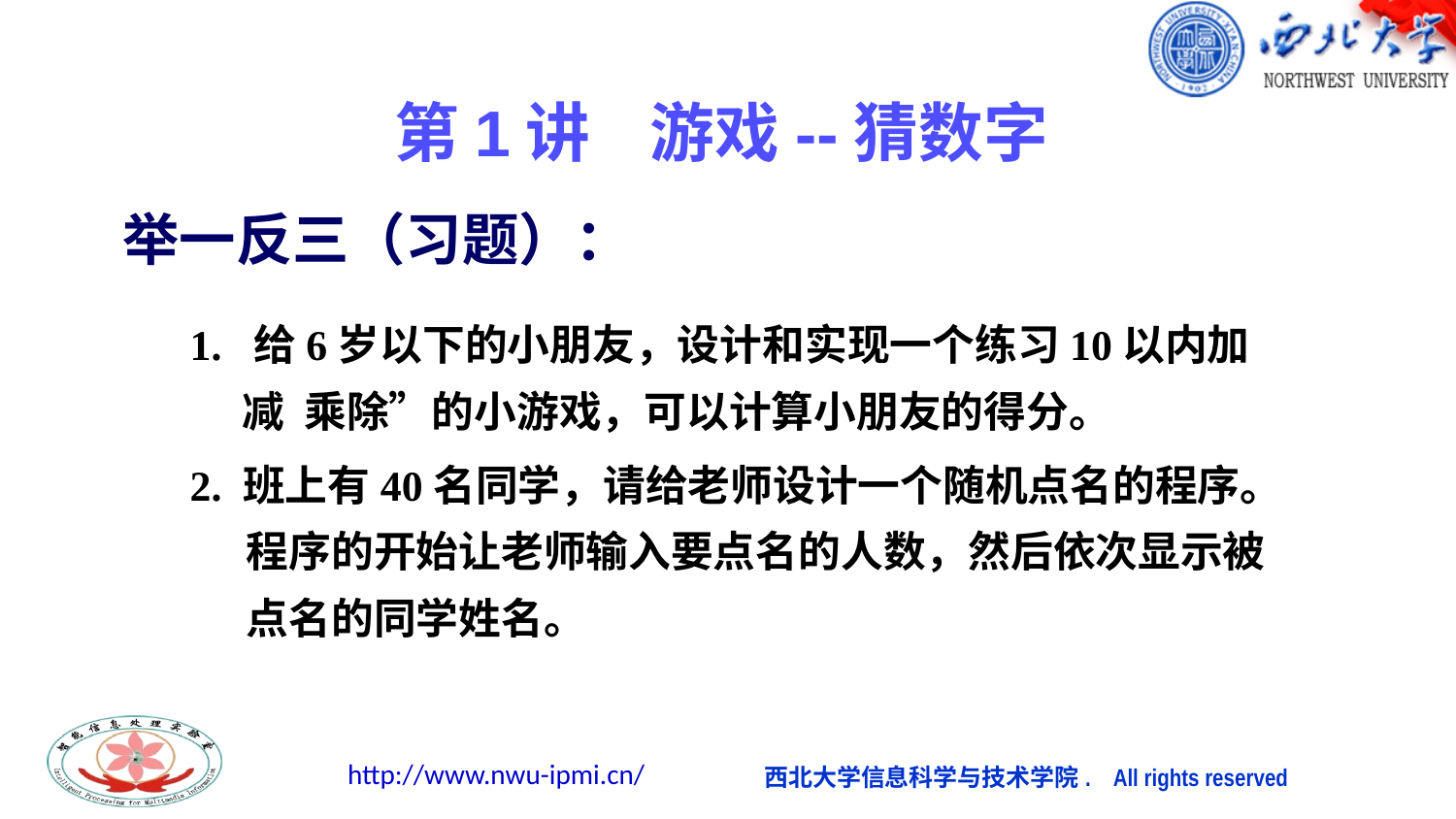

# 第1讲    游戏--猜数字
举一反三（习题）：
1.  给6岁以下的小朋友，设计和实现一个练习10以内加减  乘除”的小游戏，可以计算小朋友的得分。
2. 班上有40名同学，请给老师设计一个随机点名的程序。程序的开始让老师输入要点名的人数，然后依次显示被点名的同学姓名。